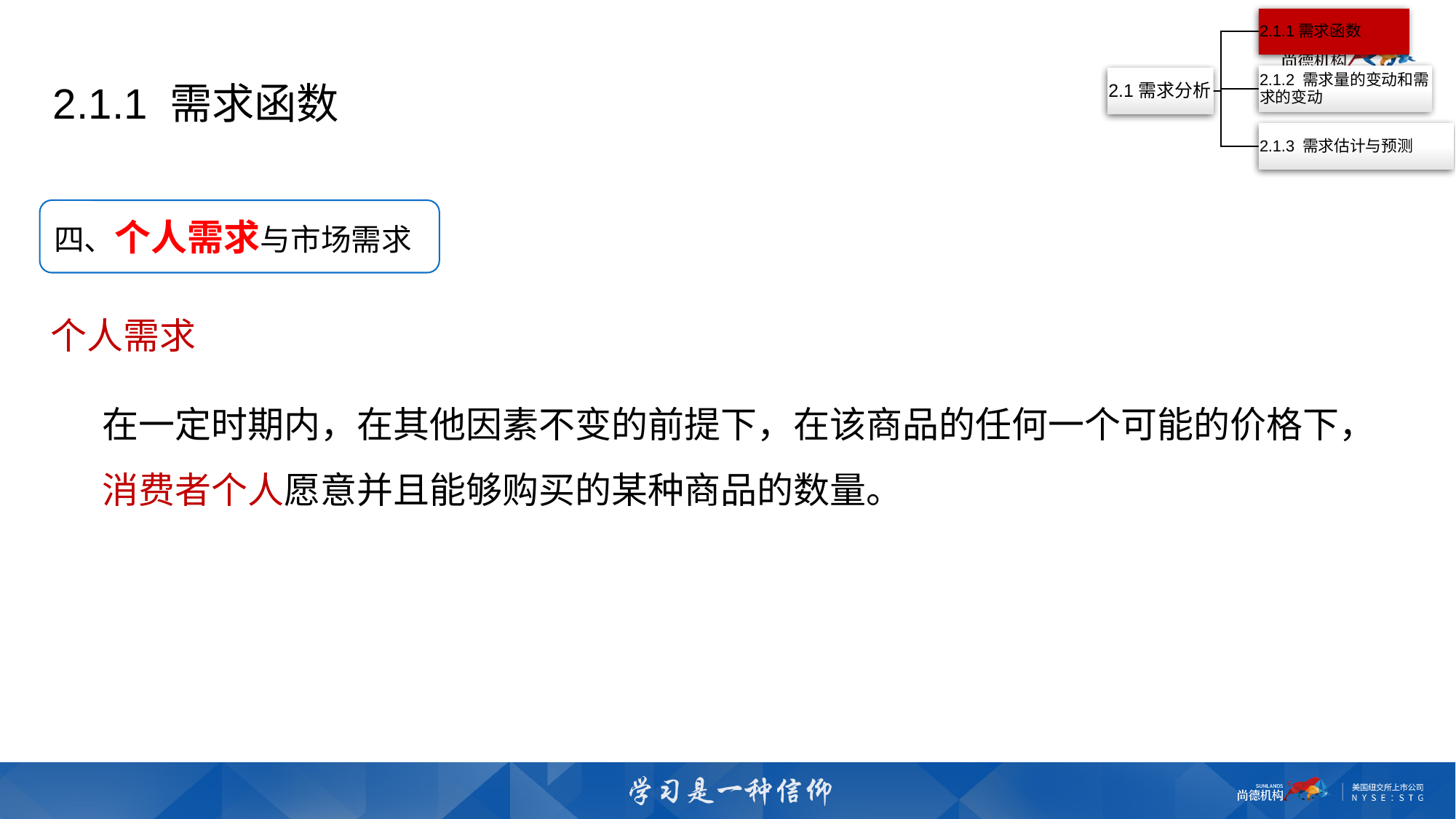

2.1需求分析
2.1.1需求函数
2.1.2 需求量的变动和需求的变动
2.1.3 需求估计与预测
2.1.1 需求函数
四、个人需求与市场需求
个人需求
在一定时期内，在其他因素不变的前提下，在该商品的任何一个可能的价格下，消费者个人愿意并且能够购买的某种商品的数量。